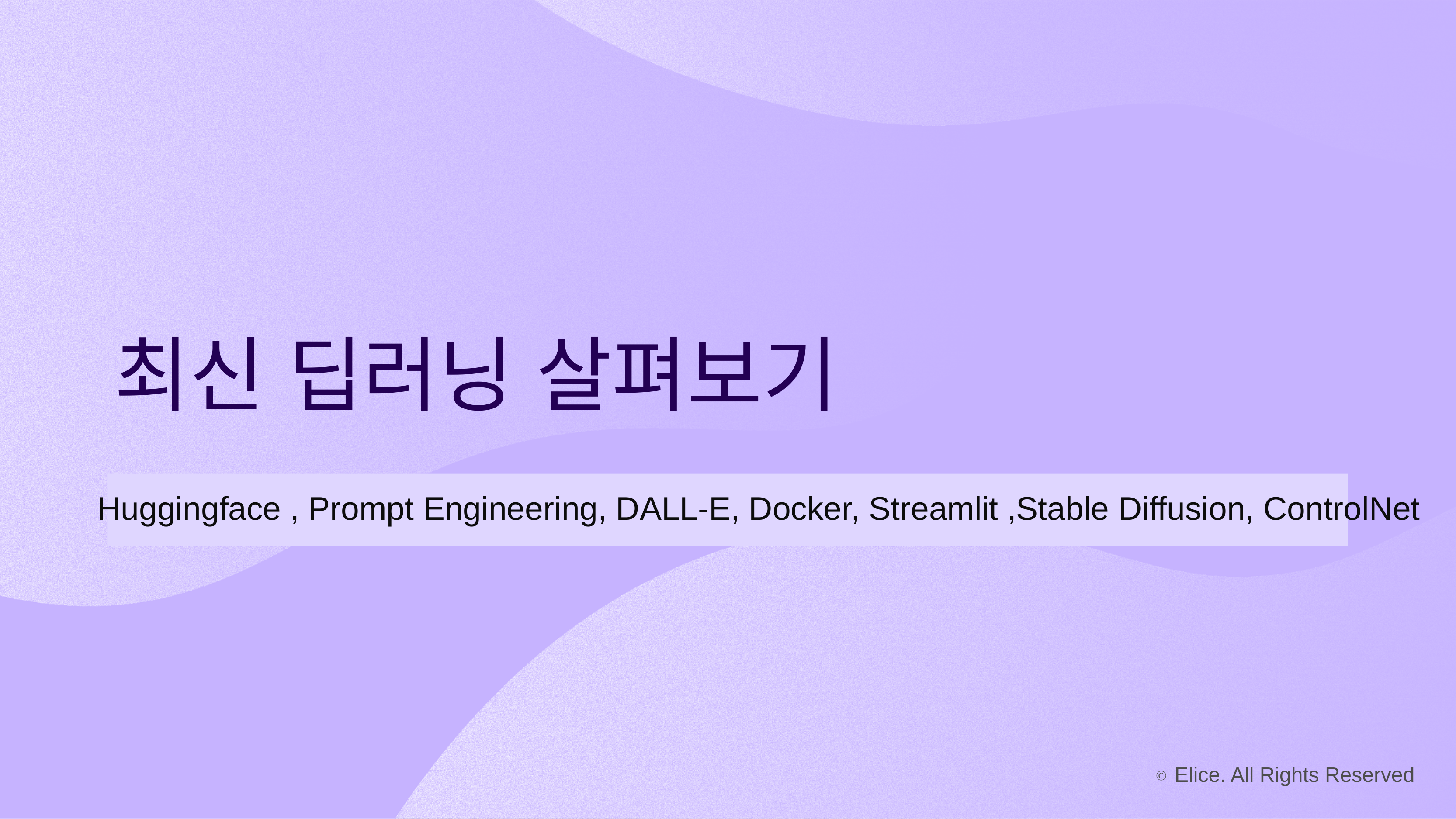

최신 딥러닝 살펴보기
Huggingface , Prompt Engineering, DALL-E, Docker, Streamlit ,Stable Diffusion, ControlNet